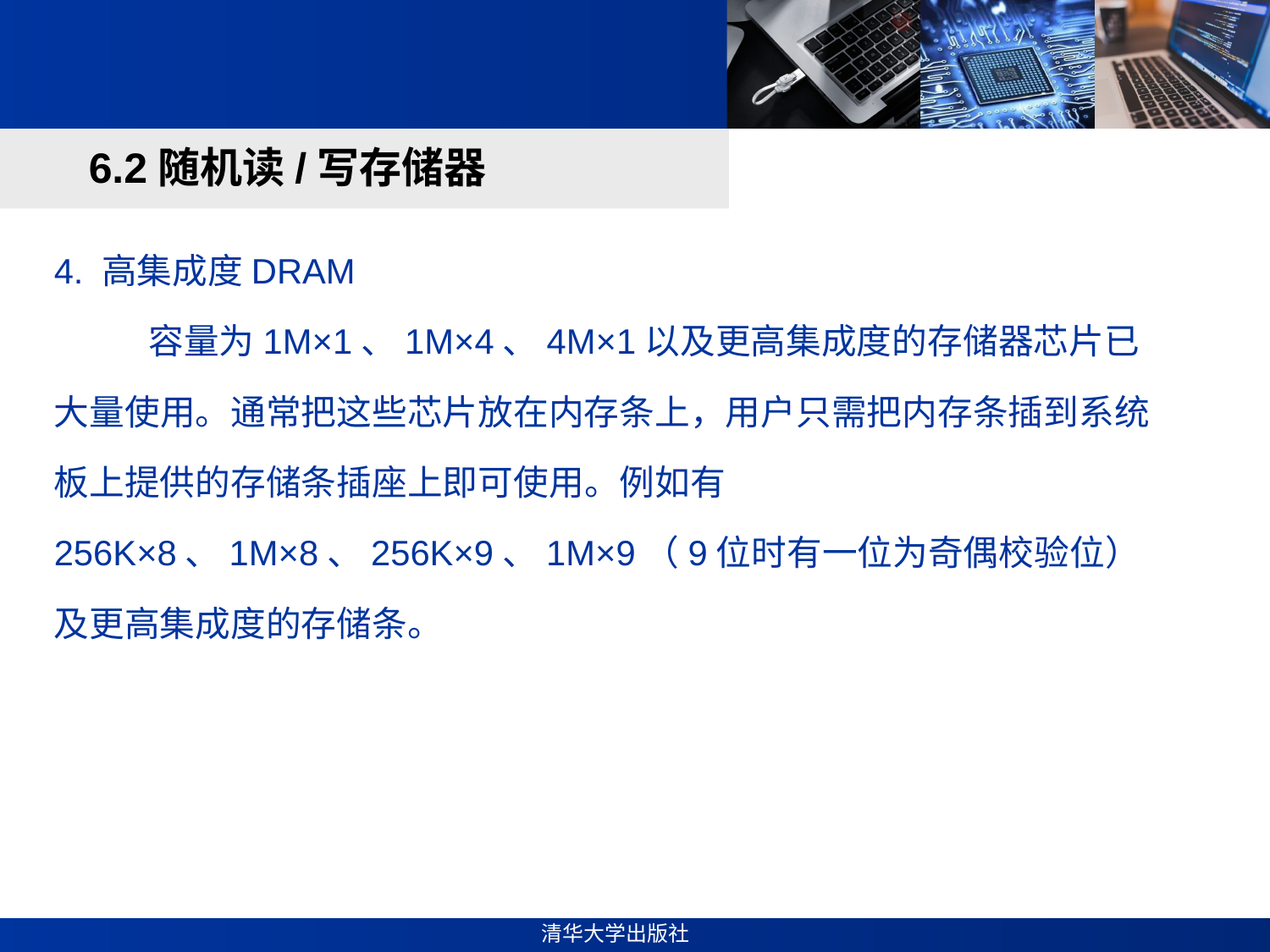

#
6.2随机读/写存储器
4. 高集成度DRAM
           容量为1M×1、1M×4、4M×1以及更高集成度的存储器芯片已大量使用。通常把这些芯片放在内存条上，用户只需把内存条插到系统板上提供的存储条插座上即可使用。例如有256K×8、1M×8、256K×9、1M×9（9位时有一位为奇偶校验位）及更高集成度的存储条。